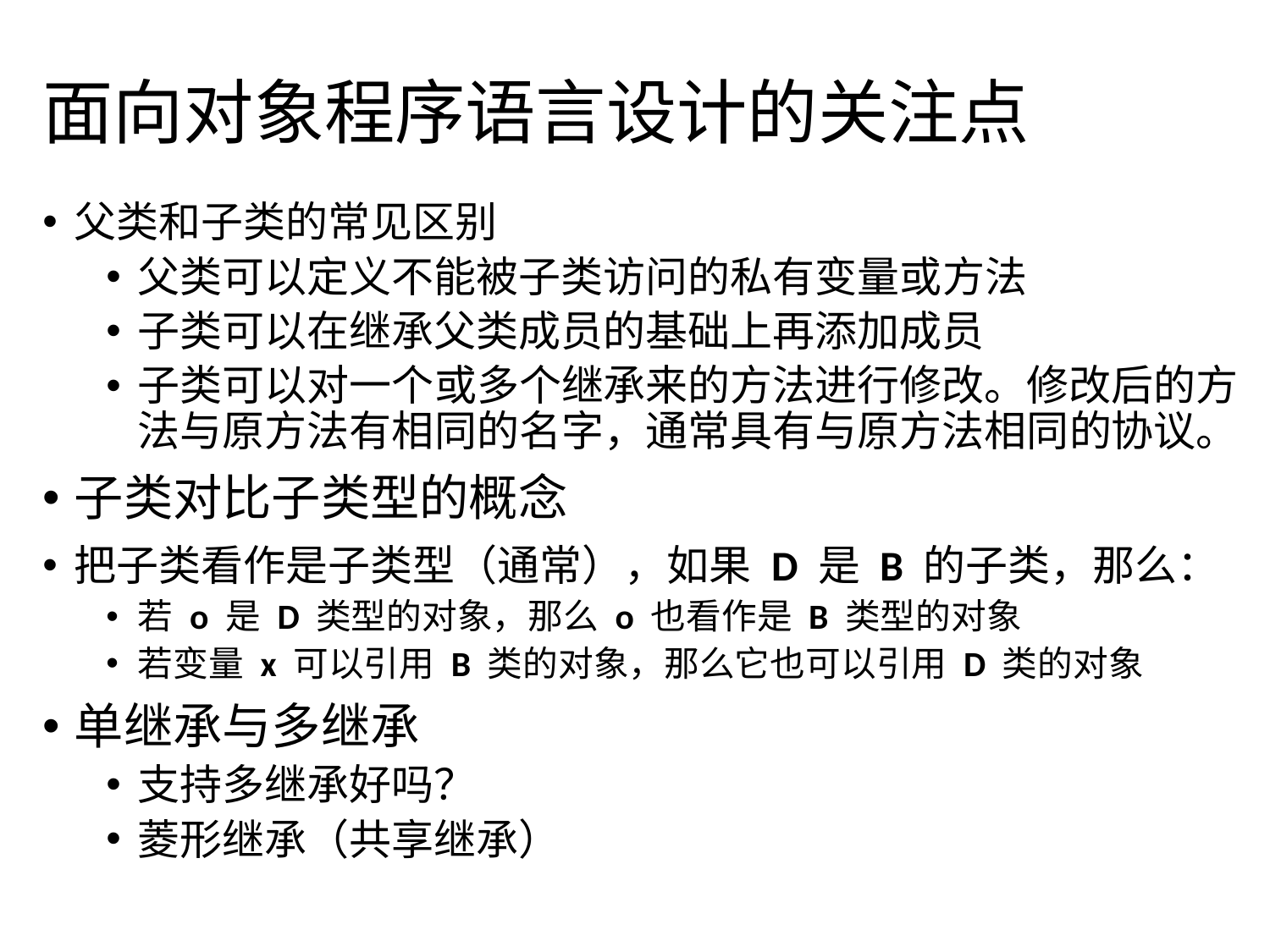

# 面向对象程序语言设计的关注点
父类和子类的常见区别
父类可以定义不能被子类访问的私有变量或方法
子类可以在继承父类成员的基础上再添加成员
子类可以对一个或多个继承来的方法进行修改。修改后的方法与原方法有相同的名字，通常具有与原方法相同的协议。
子类对比子类型的概念
把子类看作是子类型（通常），如果 D 是 B 的子类，那么：
若 o 是 D 类型的对象，那么 o 也看作是 B 类型的对象
若变量 x 可以引用 B 类的对象，那么它也可以引用 D 类的对象
单继承与多继承
支持多继承好吗？
菱形继承（共享继承）